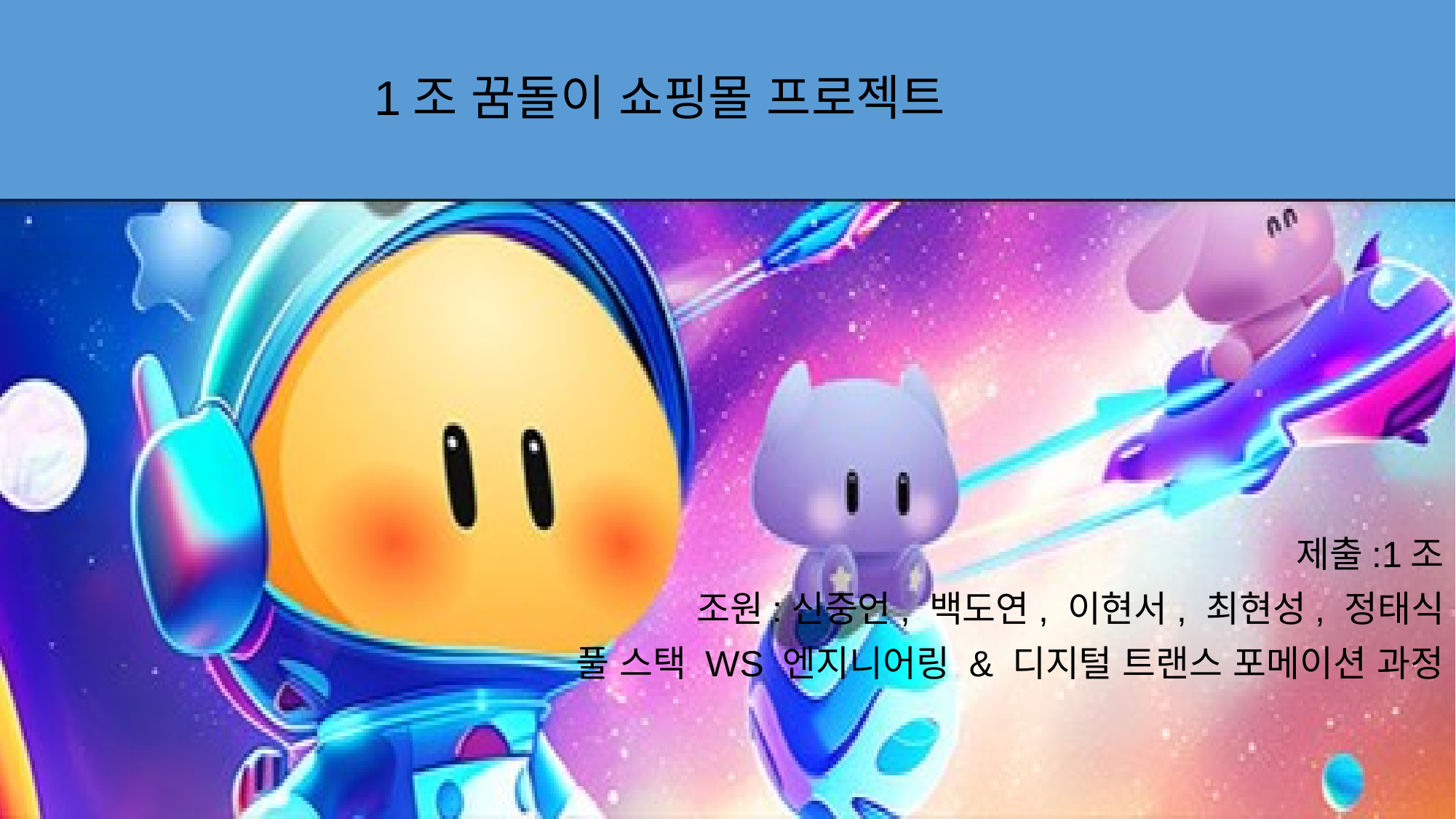

# 1조 꿈돌이 쇼핑몰 프로젝트

제출:1조
조원:신중언, 백도연, 이현서, 최현성, 정태식
풀 스택 WS 엔지니어링 & 디지털 트랜스 포메이션 과정